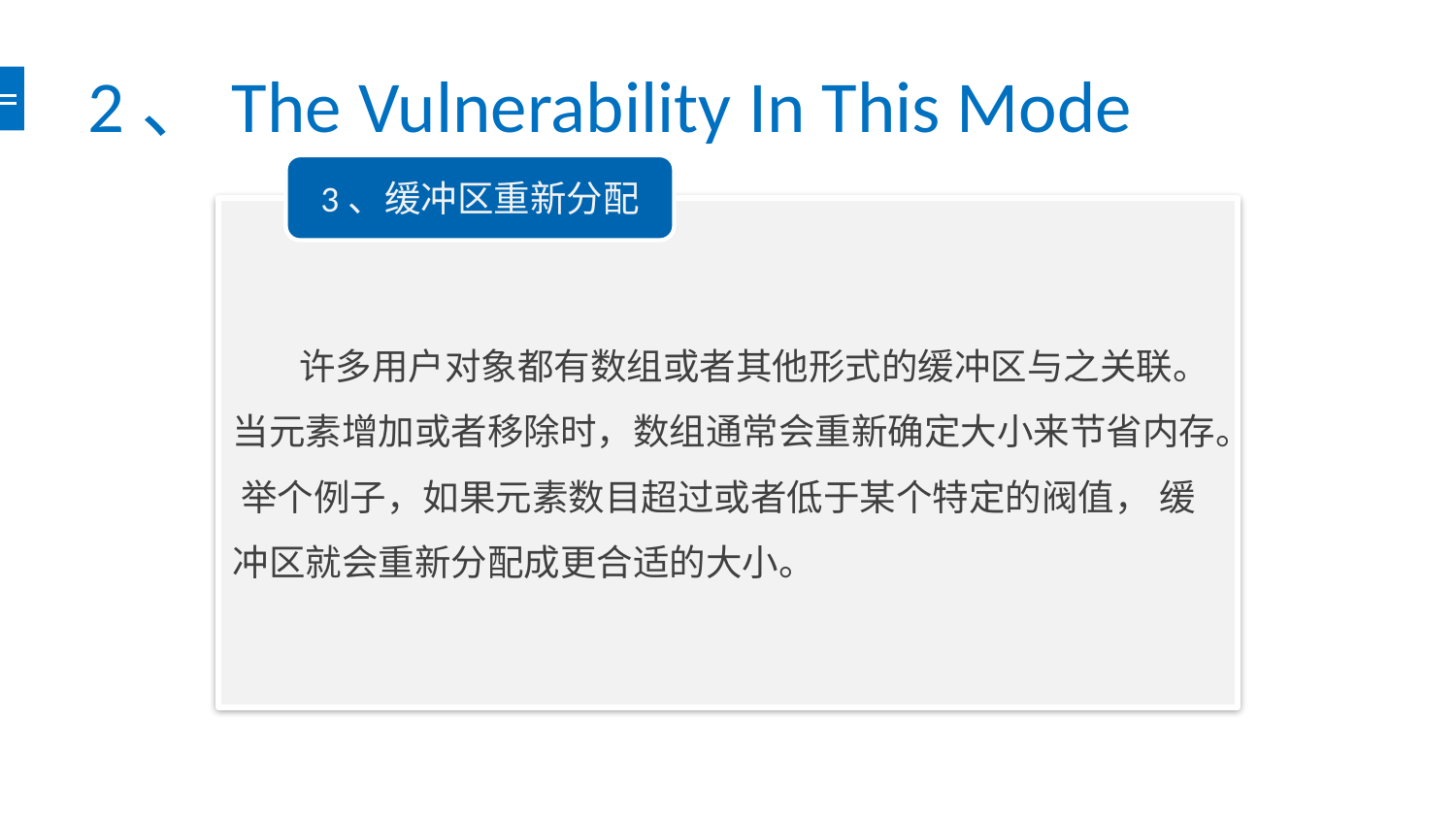

# 2、The Vulnerability In This Mode
3、缓冲区重新分配
       许多用户对象都有数组或者其他形式的缓冲区与之关联。 当元素增加或者移除时，数组通常会重新确定大小来节省内存。 举个例子，如果元素数目超过或者低于某个特定的阀值， 缓冲区就会重新分配成更合适的大小。